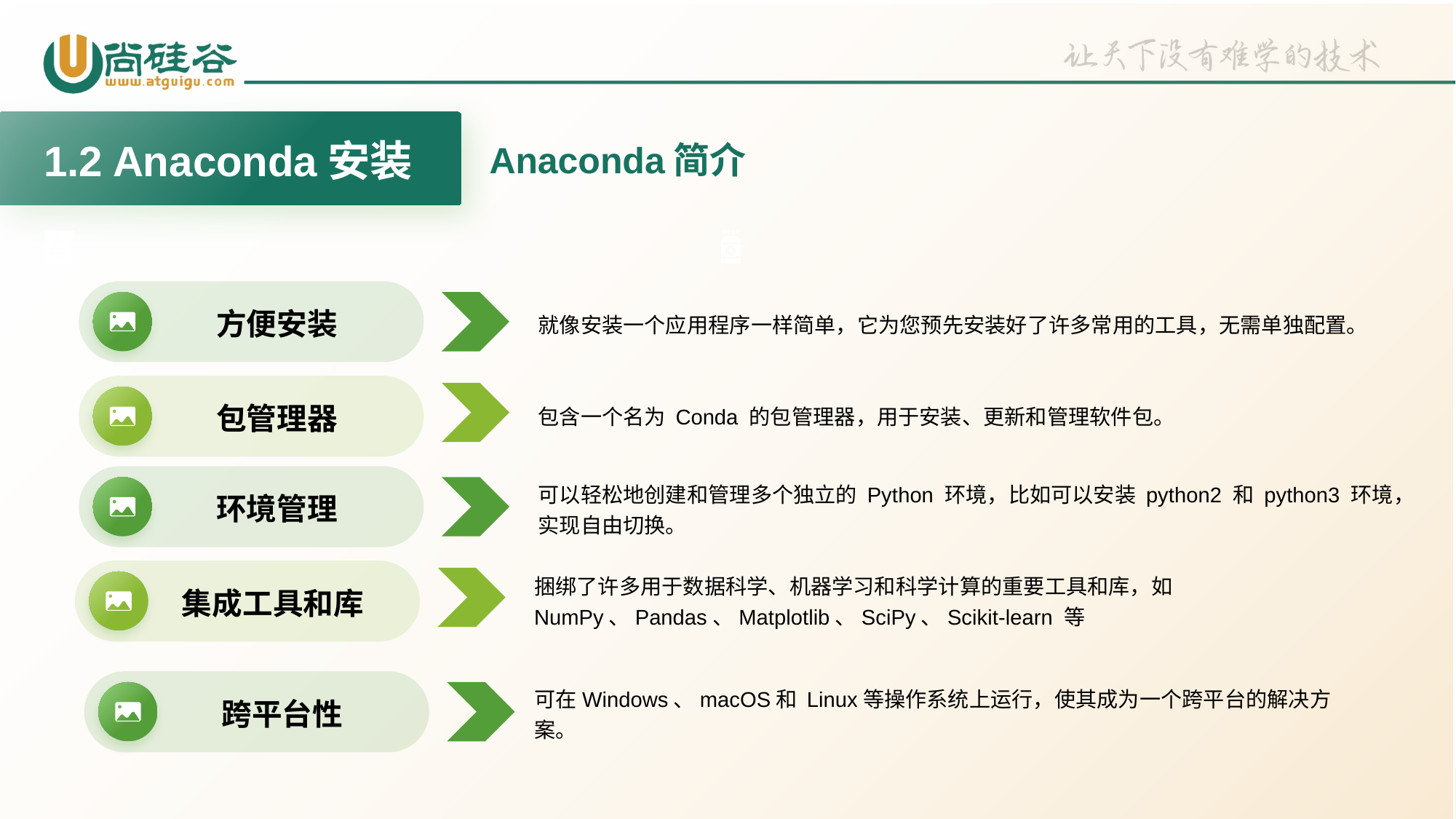

1.2 Anaconda安装

Anaconda简介

就像安装一个应用程序一样简单，它为您预先安装好了许多常用的工具，无需单独配置。

方便安装
包含一个名为 Conda 的包管理器，用于安装、更新和管理软件包。

包管理器
可以轻松地创建和管理多个独立的 Python 环境，比如可以安装 python2 和 python3 环境，实现自由切换。

环境管理
捆绑了许多用于数据科学、机器学习和科学计算的重要工具和库，如 NumPy、Pandas、Matplotlib、SciPy、Scikit-learn 等

集成工具和库
可在Windows、macOS和 Linux等操作系统上运行，使其成为一个跨平台的解决方案。

跨平台性